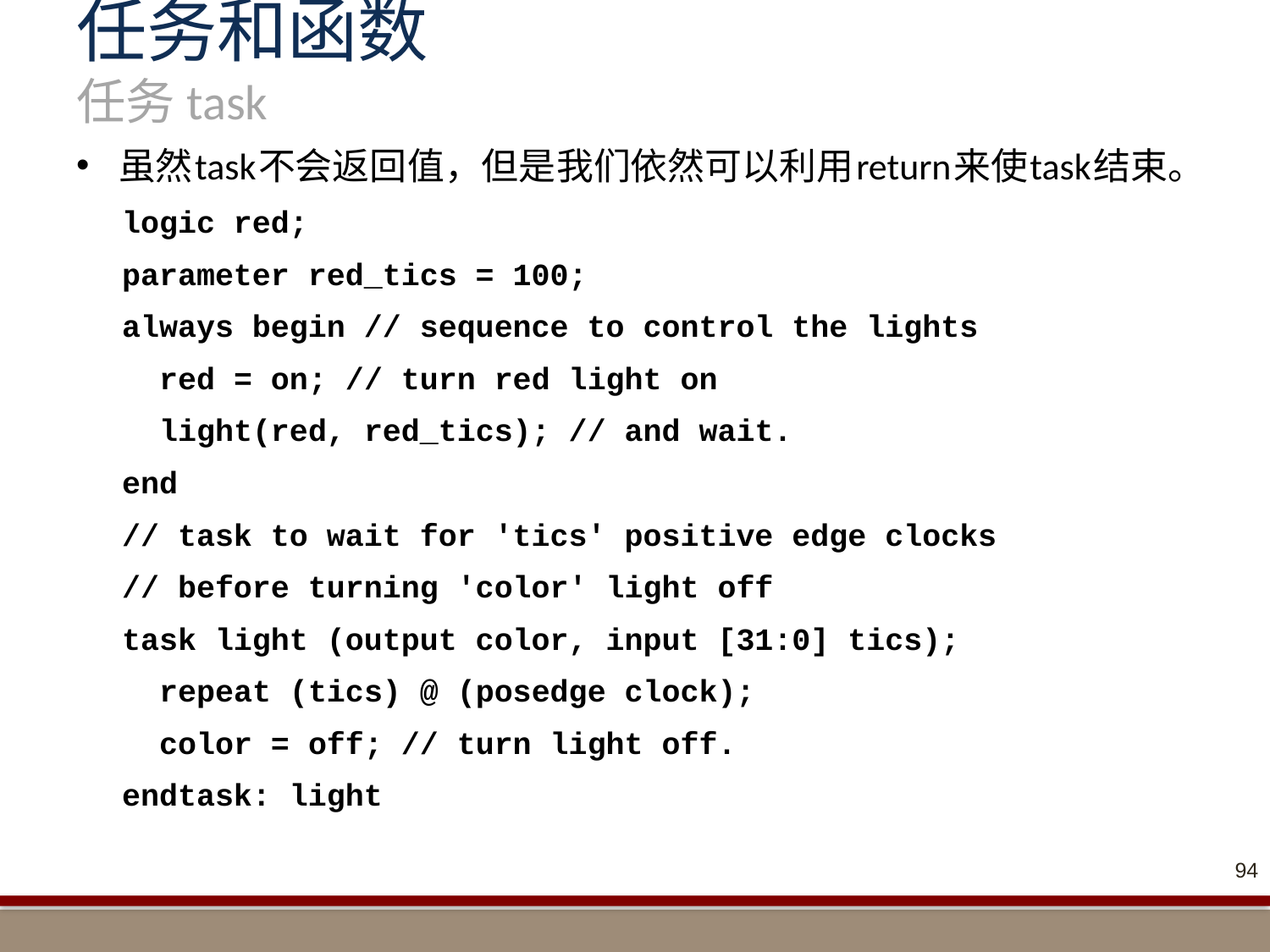

# 任务和函数 任务task
虽然task不会返回值，但是我们依然可以利用return来使task结束。
logic red;
parameter red_tics = 100;
always begin // sequence to control the lights
  red = on; // turn red light on
  light(red, red_tics); // and wait.
end
// task to wait for 'tics' positive edge clocks
// before turning 'color' light off
task light (output color, input [31:0] tics);
  repeat (tics) @ (posedge clock);
  color = off; // turn light off.
endtask: light
94